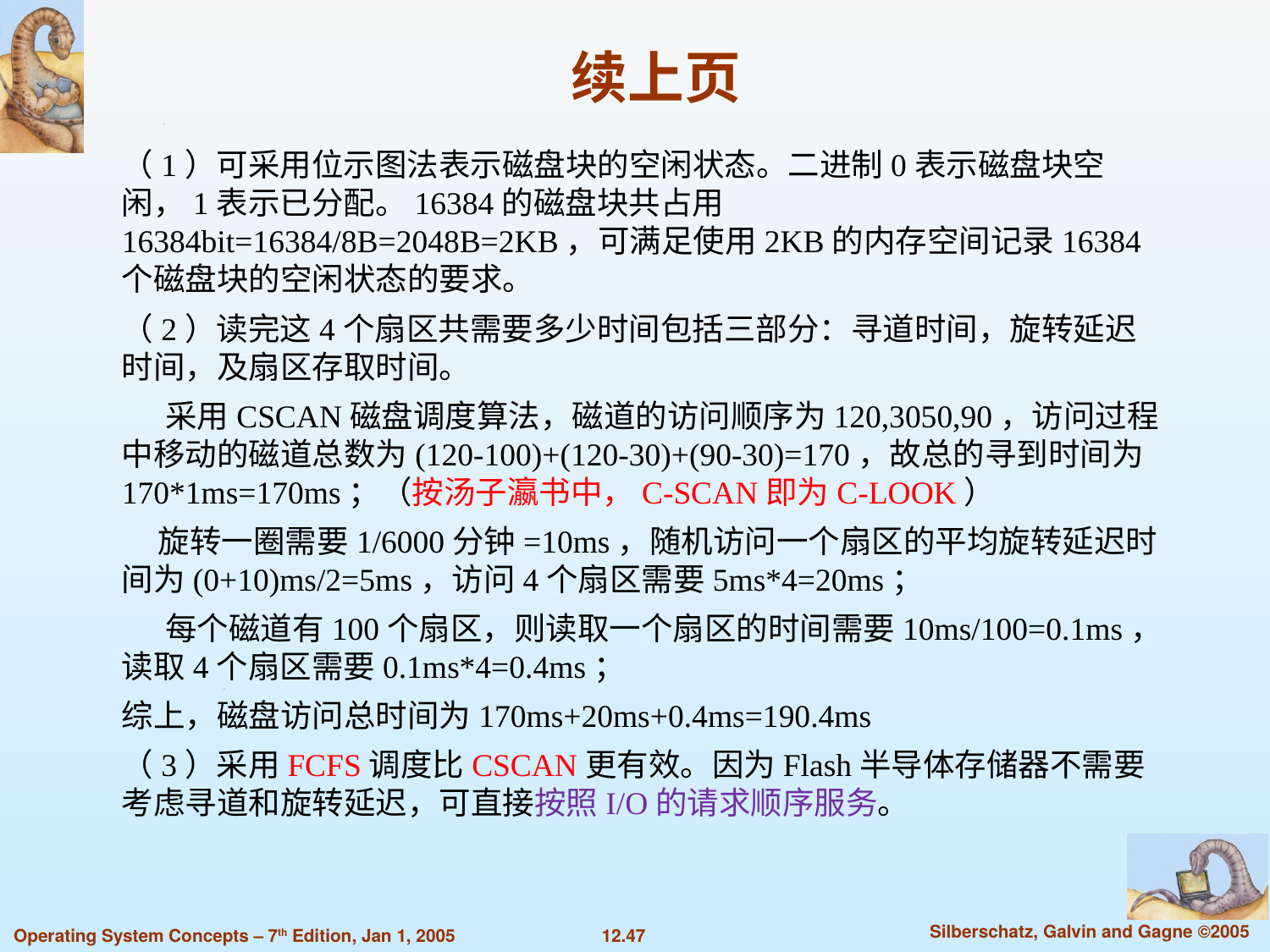

# 续上页
（1）可采用位示图法表示磁盘块的空闲状态。二进制0表示磁盘块空闲，1表示已分配。16384的磁盘块共占用16384bit=16384/8B=2048B=2KB，可满足使用2KB的内存空间记录16384个磁盘块的空闲状态的要求。
（2）读完这4个扇区共需要多少时间包括三部分：寻道时间，旋转延迟时间，及扇区存取时间。
     采用CSCAN磁盘调度算法，磁道的访问顺序为120,3050,90，访问过程中移动的磁道总数为(120-100)+(120-30)+(90-30)=170，故总的寻到时间为170*1ms=170ms；（按汤子瀛书中，C-SCAN即为C-LOOK）
    旋转一圈需要1/6000分钟=10ms，随机访问一个扇区的平均旋转延迟时间为(0+10)ms/2=5ms，访问4个扇区需要5ms*4=20ms；
     每个磁道有100个扇区，则读取一个扇区的时间需要10ms/100=0.1ms，读取4个扇区需要0.1ms*4=0.4ms；
综上，磁盘访问总时间为170ms+20ms+0.4ms=190.4ms
（3）采用FCFS调度比CSCAN更有效。因为Flash半导体存储器不需要考虑寻道和旋转延迟，可直接按照I/O的请求顺序服务。